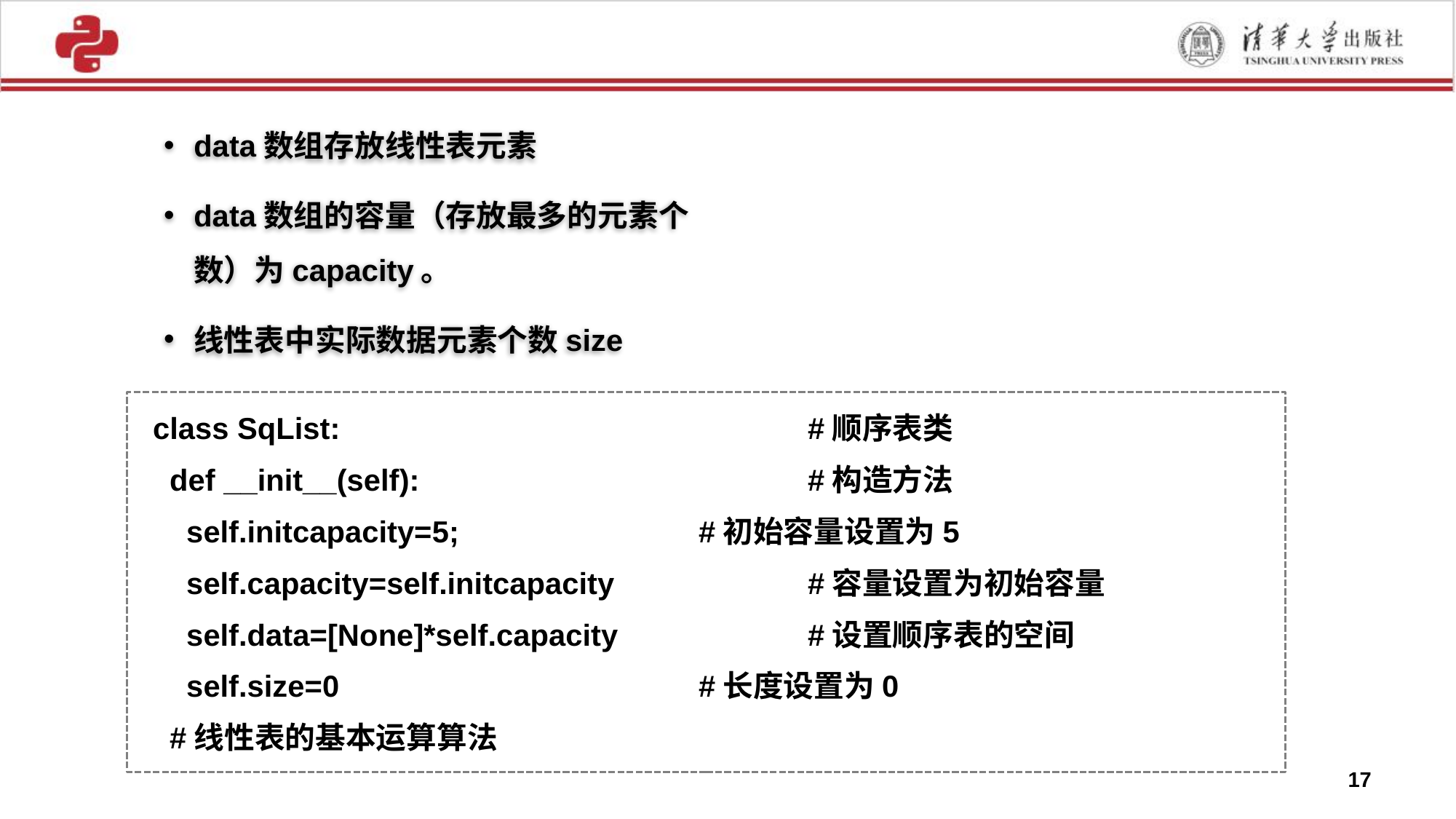

data数组存放线性表元素
data数组的容量（存放最多的元素个数）为capacity。
线性表中实际数据元素个数size

class SqList:					#顺序表类
  def __init__(self):				#构造方法
    self.initcapacity=5;          		#初始容量设置为5
    self.capacity=self.initcapacity		#容量设置为初始容量
    self.data=[None]*self.capacity		#设置顺序表的空间
    self.size=0				#长度设置为0
  #线性表的基本运算算法
17